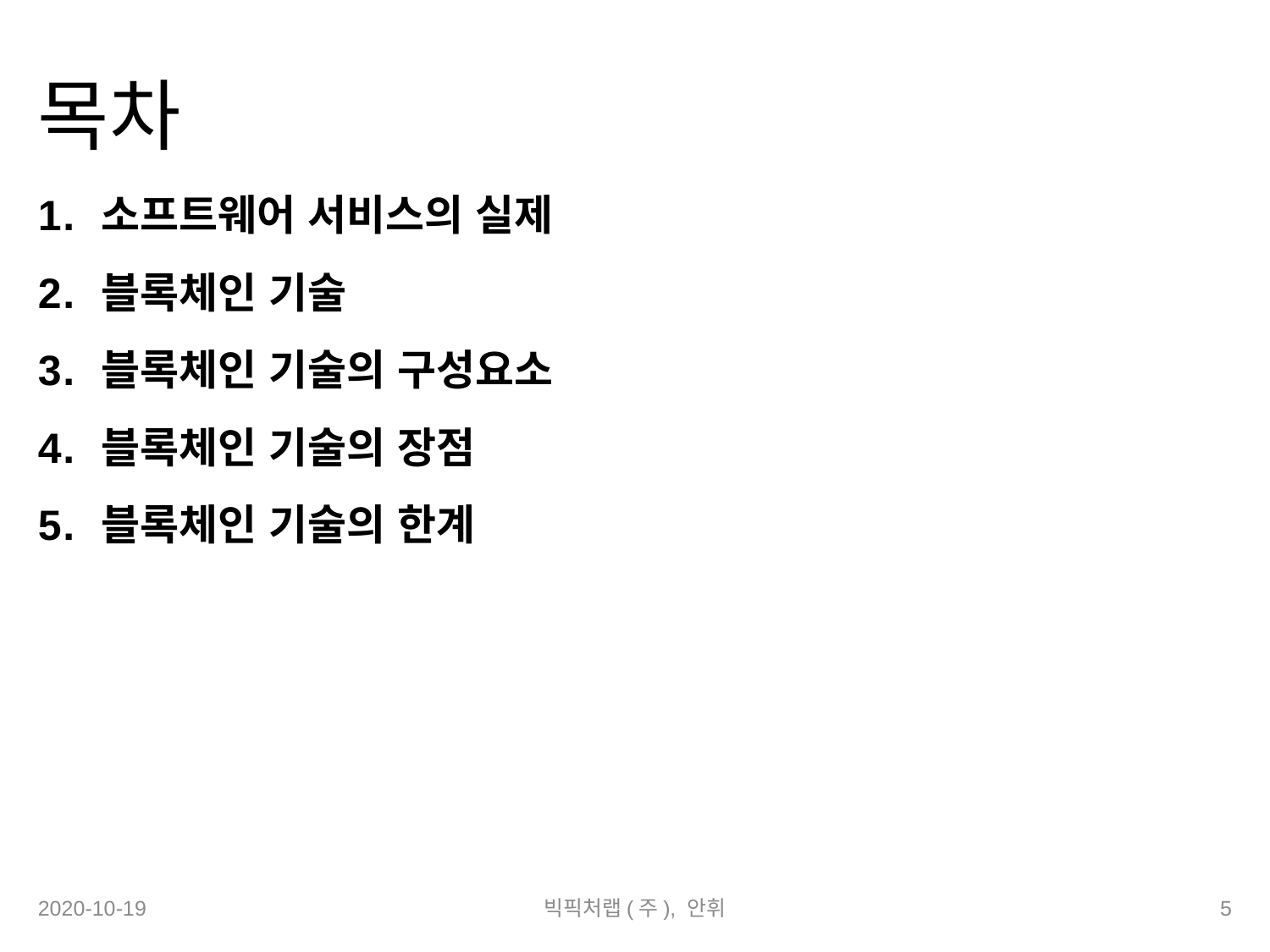

# 목차
소프트웨어 서비스의 실제
블록체인 기술
블록체인 기술의 구성요소
블록체인 기술의 장점
블록체인 기술의 한계

5
2020-10-19
빅픽처랩(주), 안휘